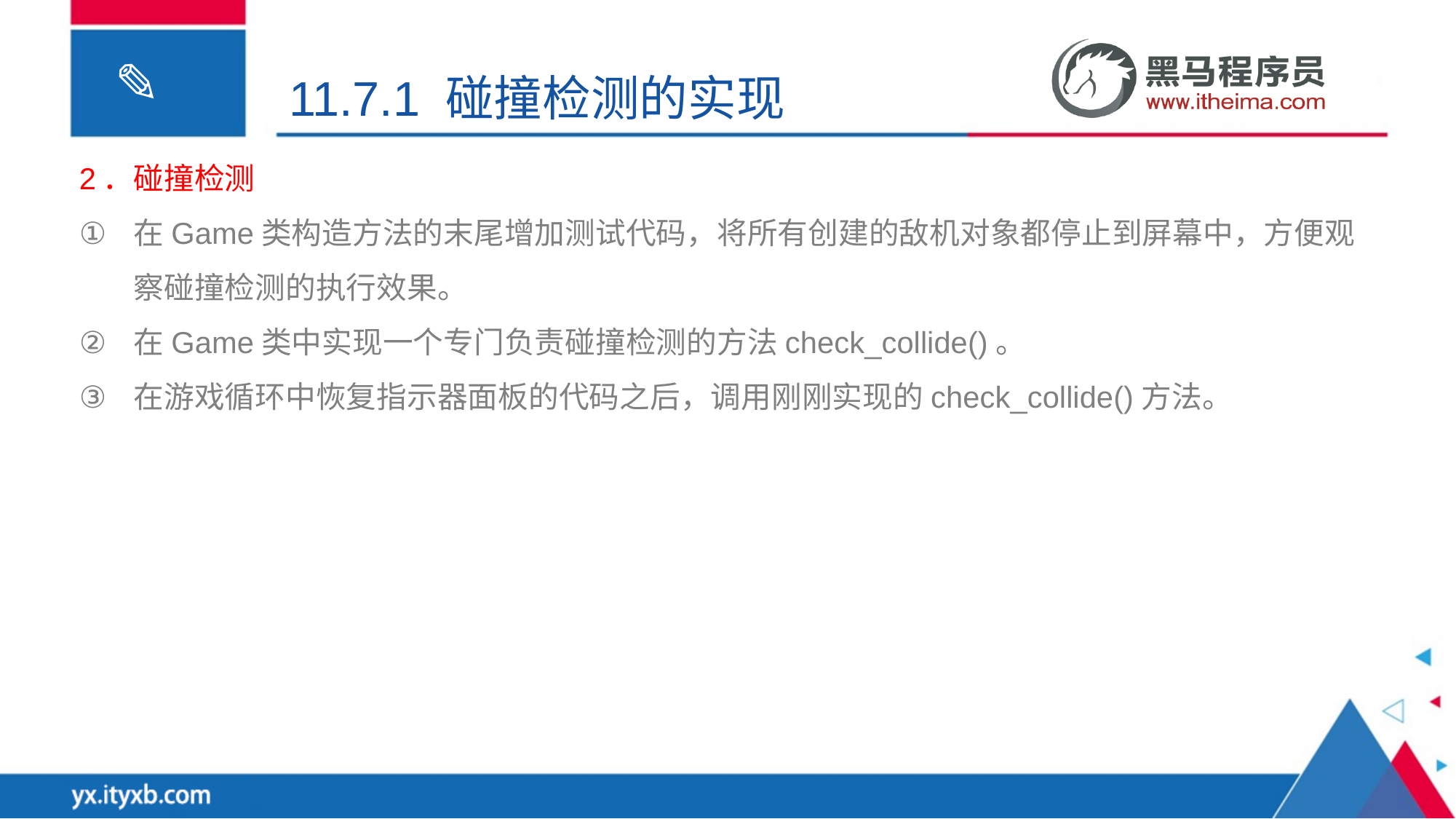

11.7.1 碰撞检测的实现
2．碰撞检测
在Game类构造方法的末尾增加测试代码，将所有创建的敌机对象都停止到屏幕中，方便观察碰撞检测的执行效果。
在Game类中实现一个专门负责碰撞检测的方法check_collide()。
在游戏循环中恢复指示器面板的代码之后，调用刚刚实现的check_collide()方法。